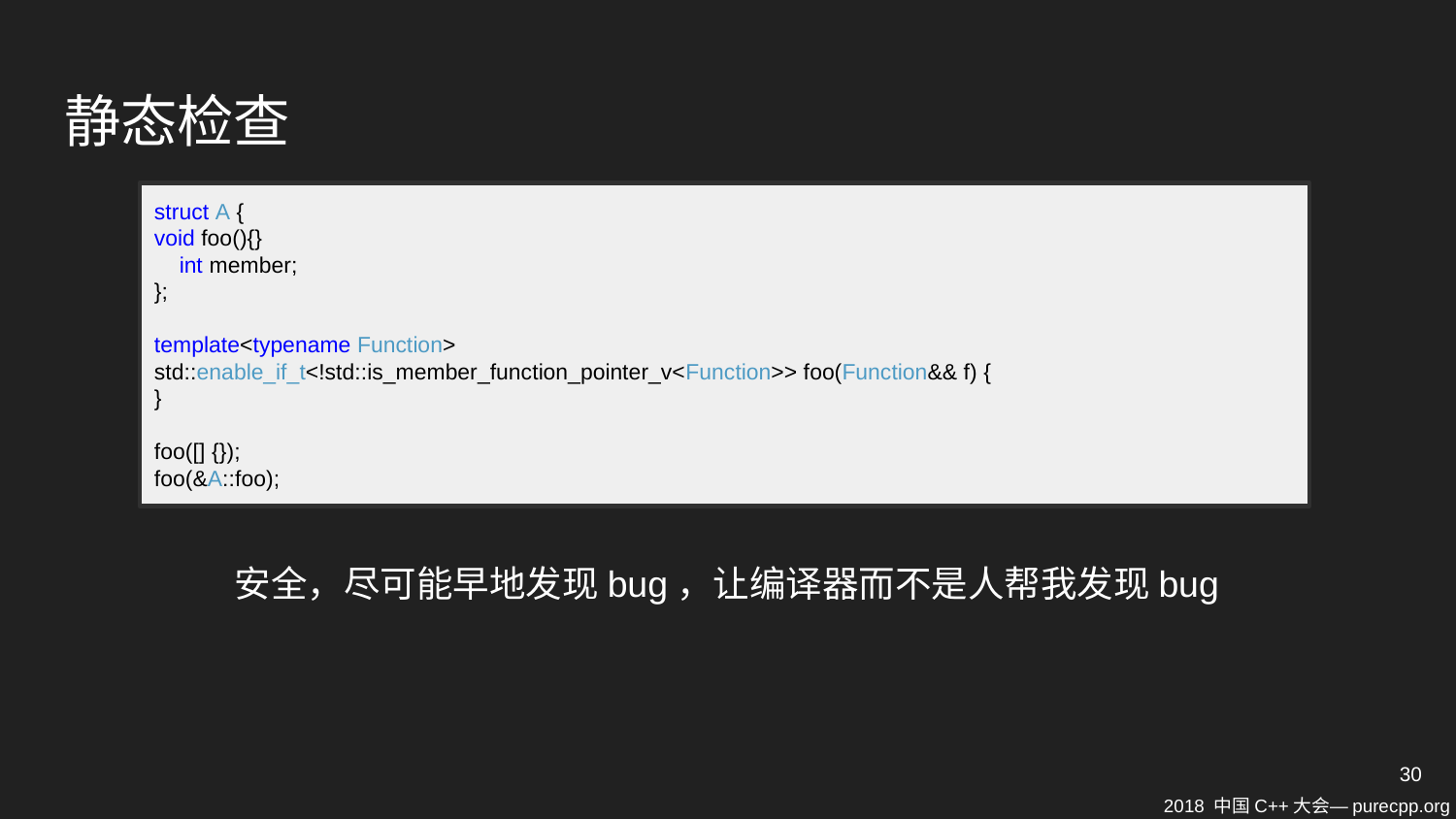

# 静态检查
struct A {
void foo(){}
    int member;
};

template<typename Function>
std::enable_if_t<!std::is_member_function_pointer_v<Function>> foo(Function&& f) {
}

foo([] {});
foo(&A::foo);
安全，尽可能早地发现bug，让编译器而不是人帮我发现bug
30